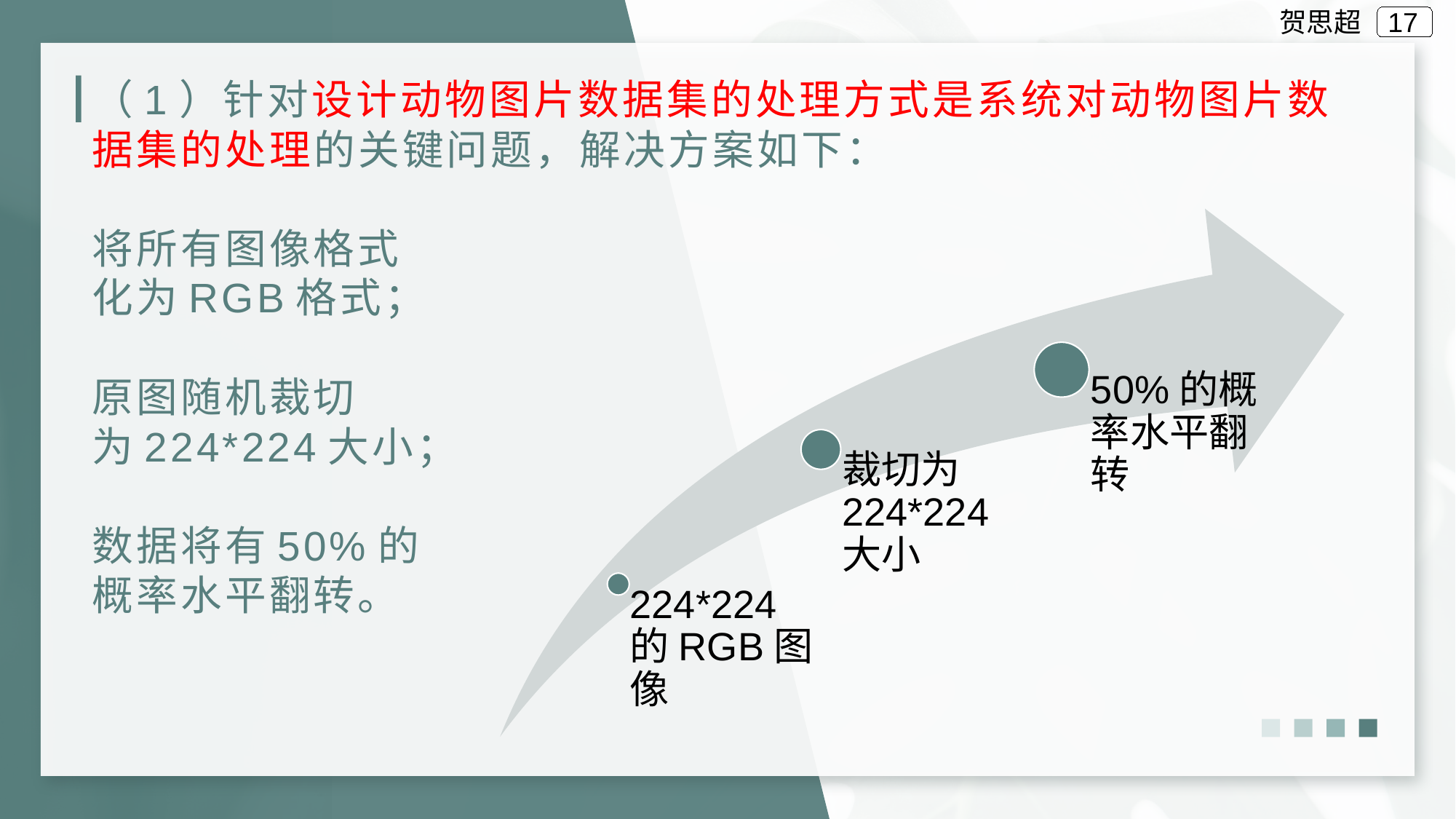

贺思超
# （1）针对设计动物图片数据集的处理方式是系统对动物图片数据集的处理的关键问题，解决方案如下： 将所有图像格式 化为RGB格式； 原图随机裁切 为224*224大小； 数据将有50%的 概率水平翻转。
224*224的RGB图像
裁切为224*224大小
50%的概率水平翻转